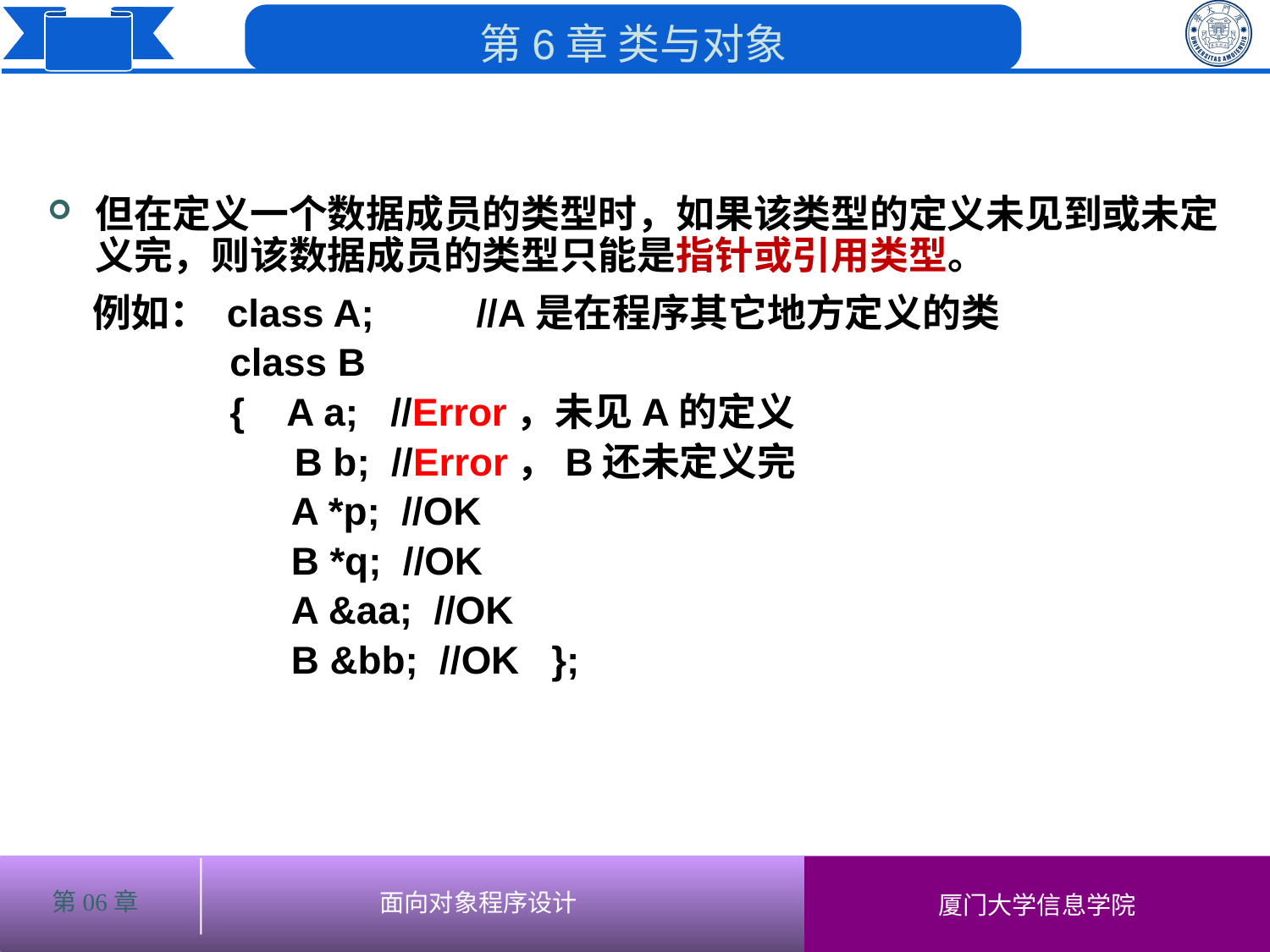

但在定义一个数据成员的类型时，如果该类型的定义未见到或未定义完，则该数据成员的类型只能是指针或引用类型。
    例如： class A;	//A是在程序其它地方定义的类
           class B
           {    A a;   //Error，未见A的定义
                 B b;  //Error，B还未定义完
	             A *p;  //OK
	             B *q;  //OK
	             A &aa;  //OK
	             B &bb;  //OK   };
19